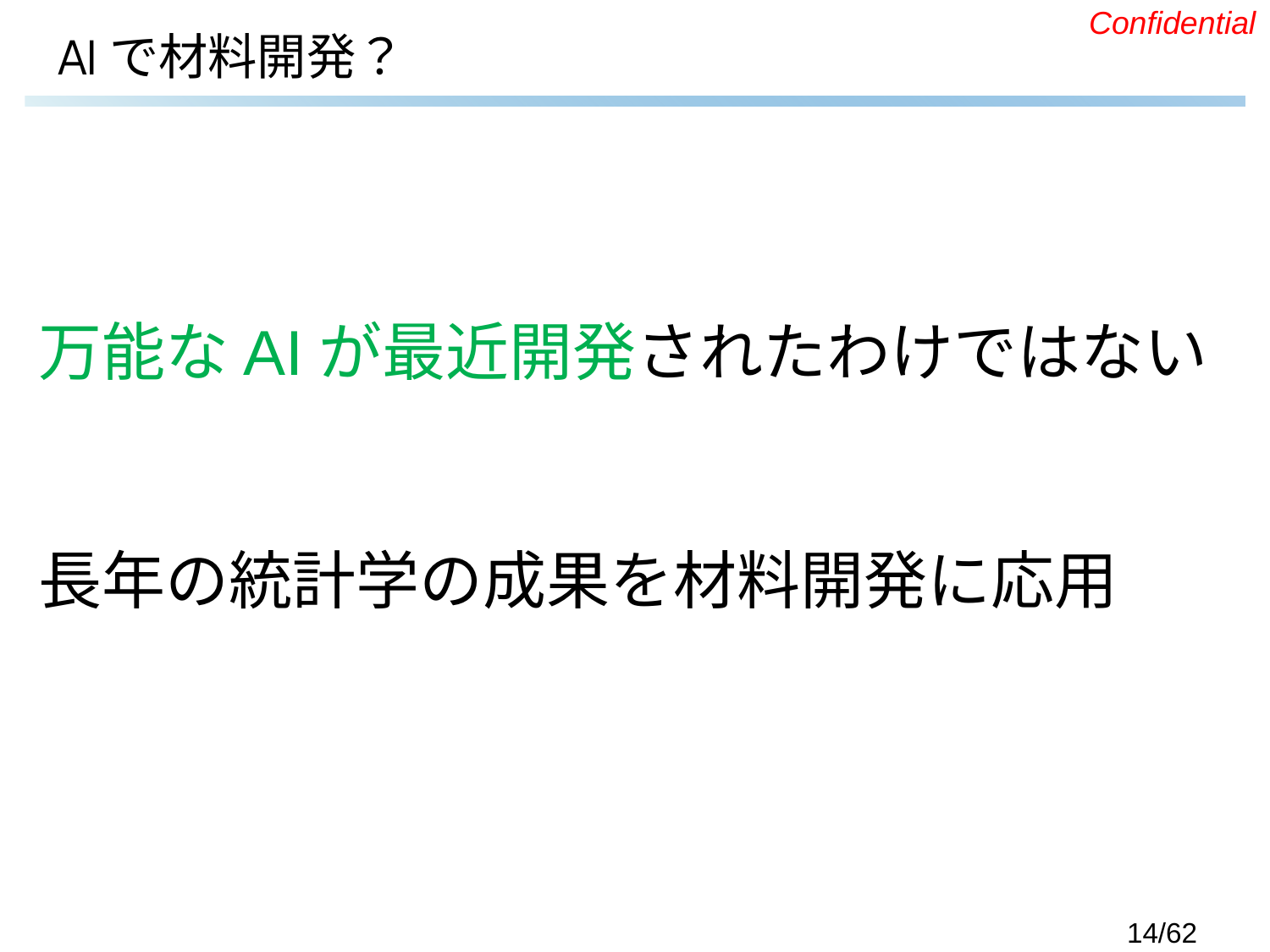

# AIで材料開発？
万能なAIが最近開発されたわけではない

長年の統計学の成果を材料開発に応用